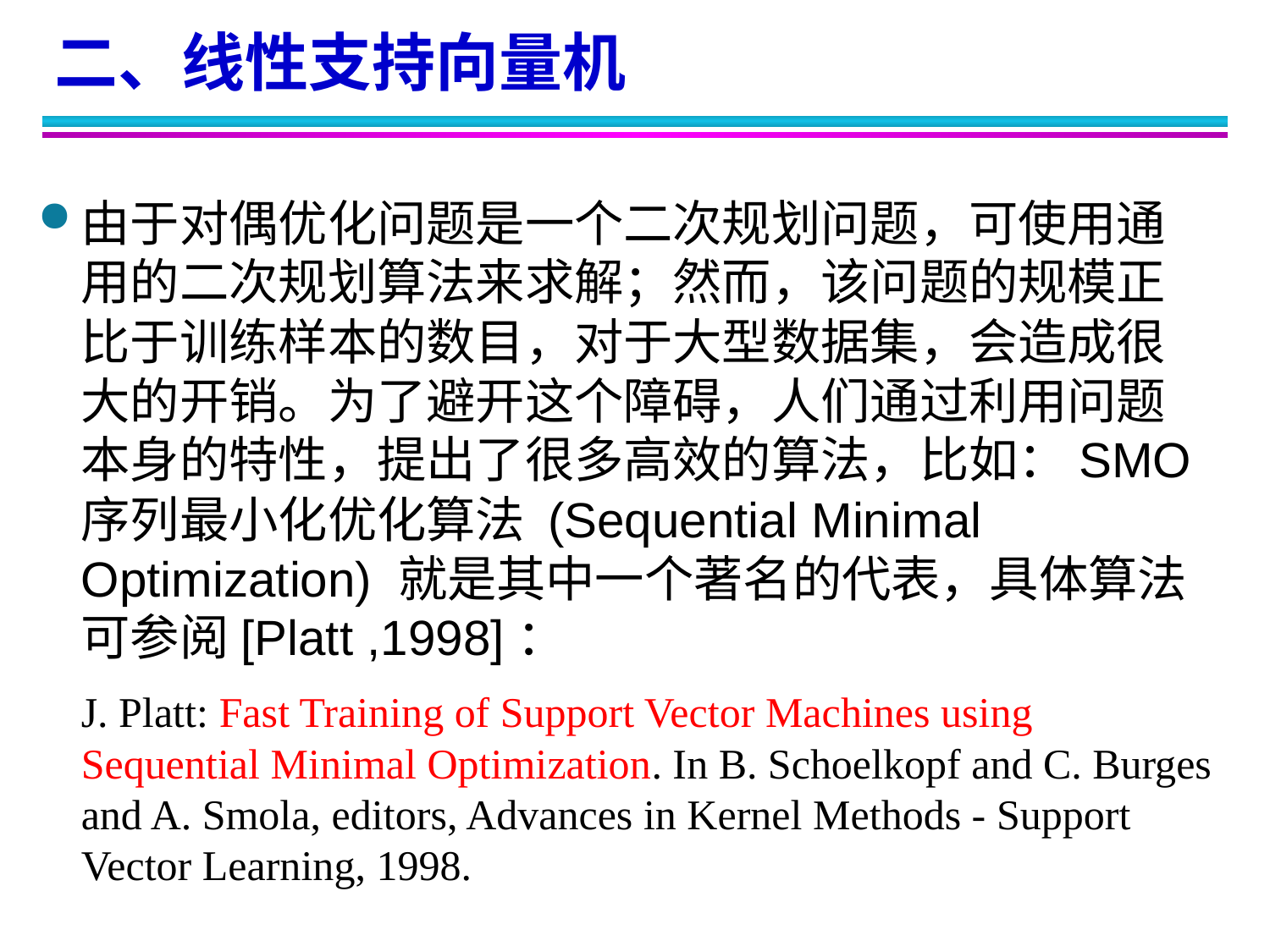

二、线性支持向量机
由于对偶优化问题是一个二次规划问题，可使用通用的二次规划算法来求解；然而，该问题的规模正比于训练样本的数目，对于大型数据集，会造成很大的开销。为了避开这个障碍，人们通过利用问题本身的特性，提出了很多高效的算法，比如：SMO序列最小化优化算法 (Sequential Minimal Optimization) 就是其中一个著名的代表，具体算法可参阅[Platt ,1998]：
	J. Platt: Fast Training of Support Vector Machines using Sequential Minimal Optimization. In B. Schoelkopf and C. Burges and A. Smola, editors, Advances in Kernel Methods - Support Vector Learning, 1998.